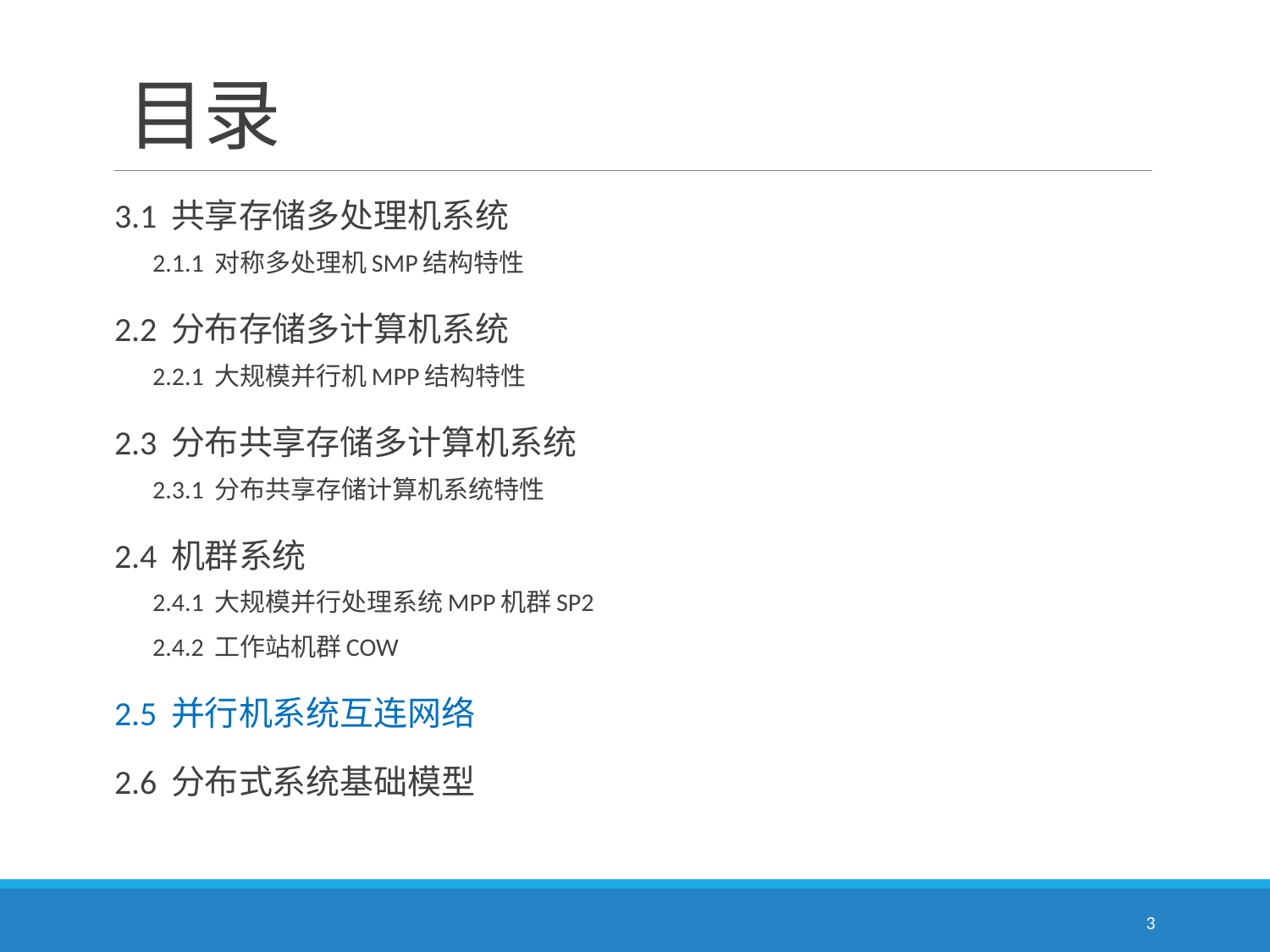

# 目录
3.1 共享存储多处理机系统
2.1.1 对称多处理机SMP结构特性
2.2 分布存储多计算机系统
2.2.1 大规模并行机MPP结构特性
2.3 分布共享存储多计算机系统
2.3.1 分布共享存储计算机系统特性
2.4 机群系统
2.4.1 大规模并行处理系统MPP机群SP2
2.4.2 工作站机群COW
2.5 并行机系统互连网络
2.6 分布式系统基础模型

3